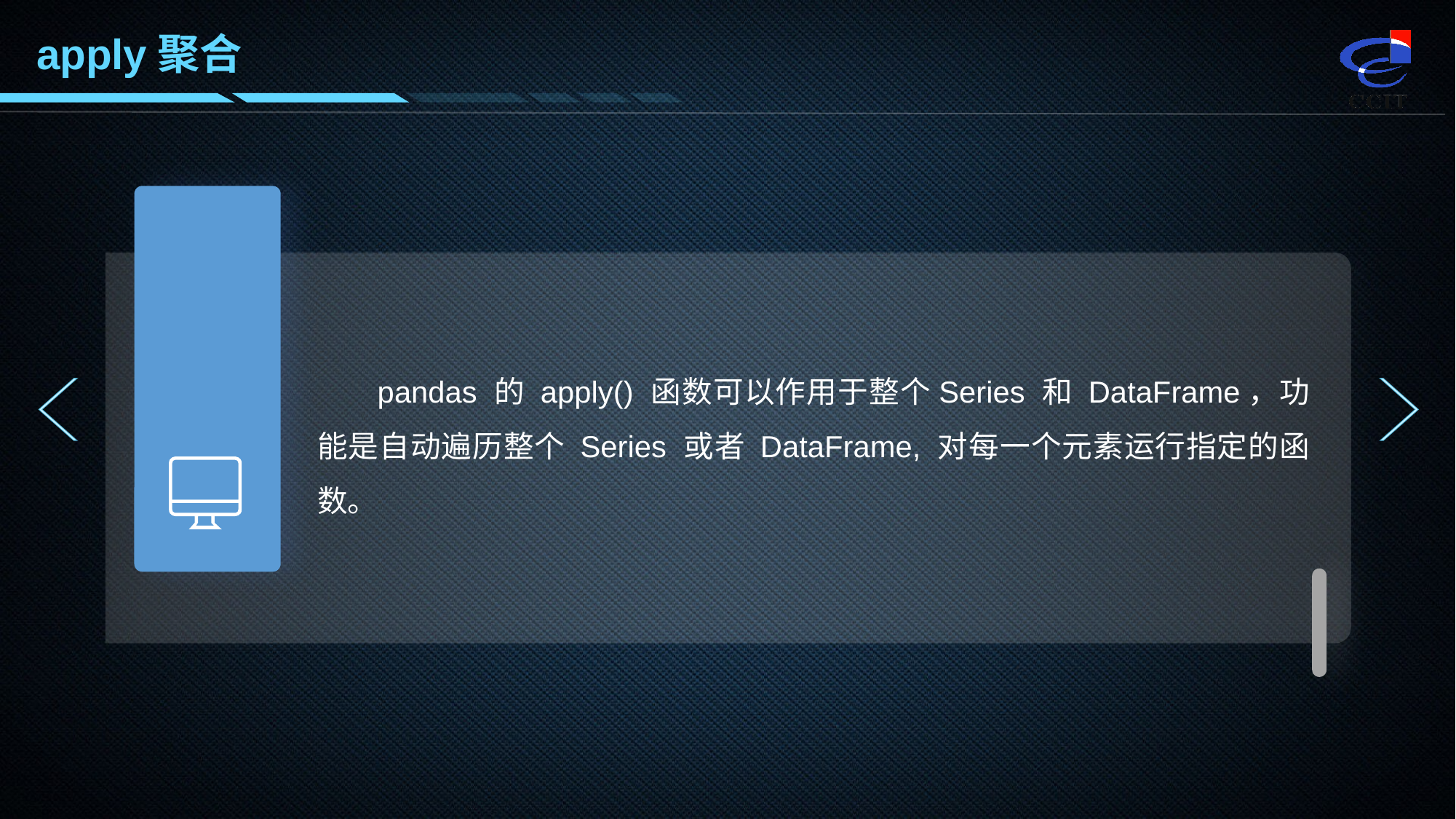

apply聚合

pandas 的 apply() 函数可以作用于整个Series 和 DataFrame，功能是自动遍历整个 Series 或者 DataFrame, 对每一个元素运行指定的函数。